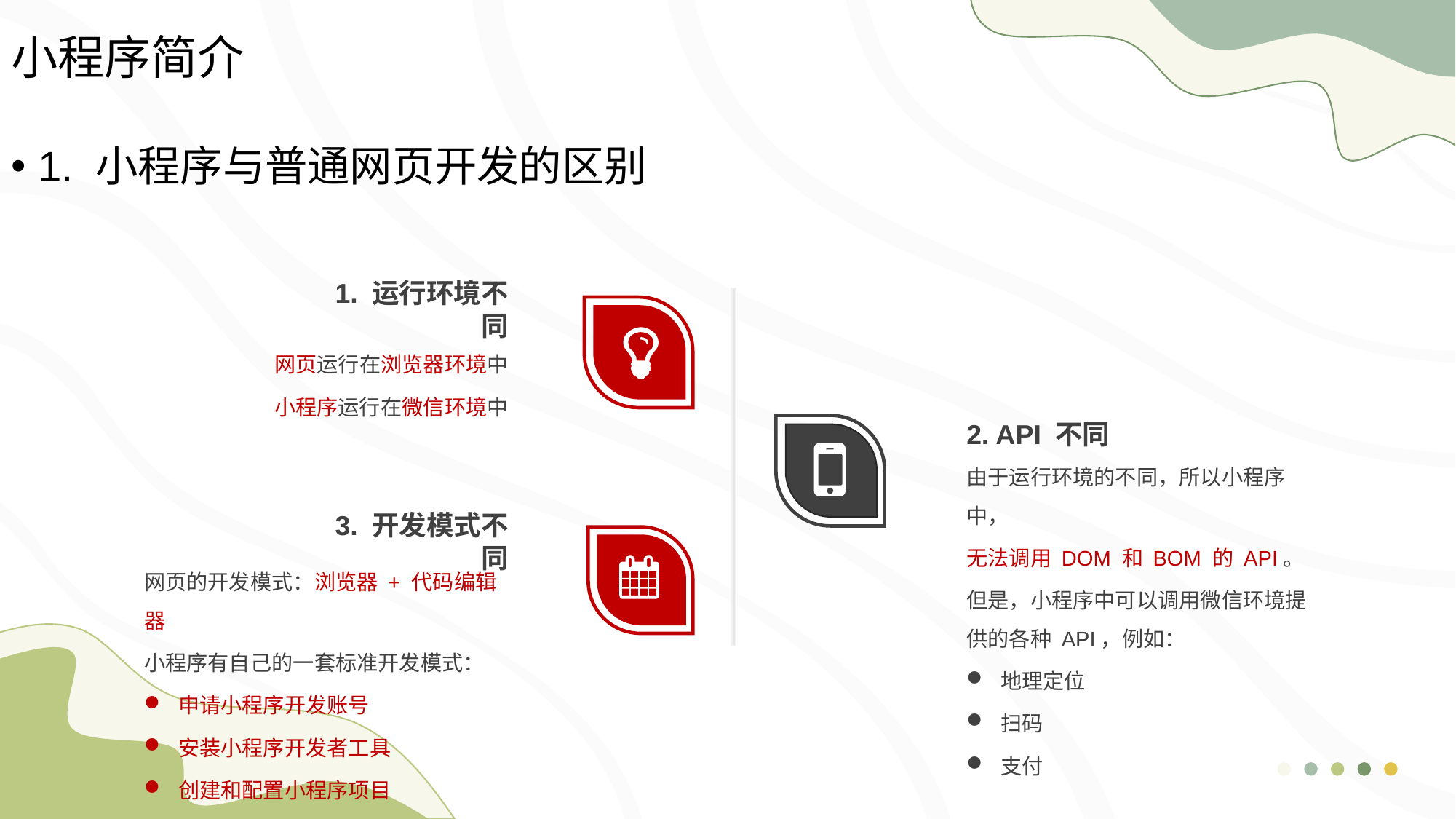

小程序简介
1. 小程序与普通网页开发的区别

1. 运行环境不同

网页运行在浏览器环境中
小程序运行在微信环境中

2. API 不同
由于运行环境的不同，所以小程序中，
无法调用 DOM 和 BOM 的 API。
但是，小程序中可以调用微信环境提供的各种 API，例如：
地理定位
扫码
支付
3. 开发模式不同

网页的开发模式：浏览器 + 代码编辑器
小程序有自己的一套标准开发模式：
申请小程序开发账号
安装小程序开发者工具
创建和配置小程序项目